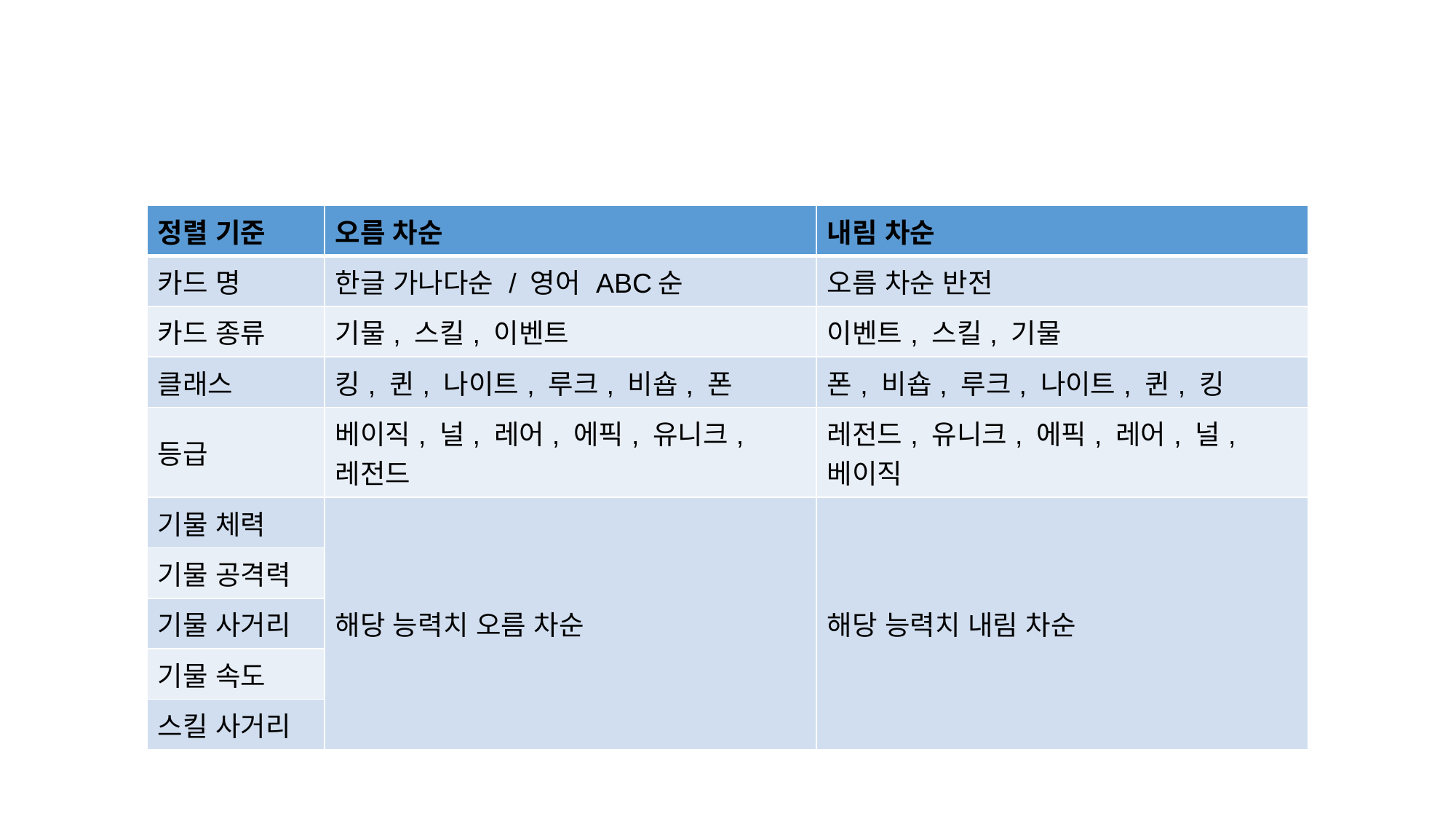

| 정렬 기준 | 오름 차순 | 내림 차순 |
| --- | --- | --- |
| 카드 명 | 한글 가나다순 / 영어 ABC순 | 오름 차순 반전 |
| 카드 종류 | 기물, 스킬, 이벤트 | 이벤트, 스킬, 기물 |
| 클래스 | 킹, 퀸, 나이트, 루크, 비숍, 폰 | 폰, 비숍, 루크, 나이트, 퀸, 킹 |
| 등급 | 베이직, 널, 레어, 에픽, 유니크, 레전드 | 레전드, 유니크, 에픽, 레어, 널, 베이직 |
| 기물 체력 | 해당 능력치 오름 차순 | 해당 능력치 내림 차순 |
| 기물 공격력 |  |  |
| 기물 사거리 |  |  |
| 기물 속도 |  |  |
| 스킬 사거리 |  |  |